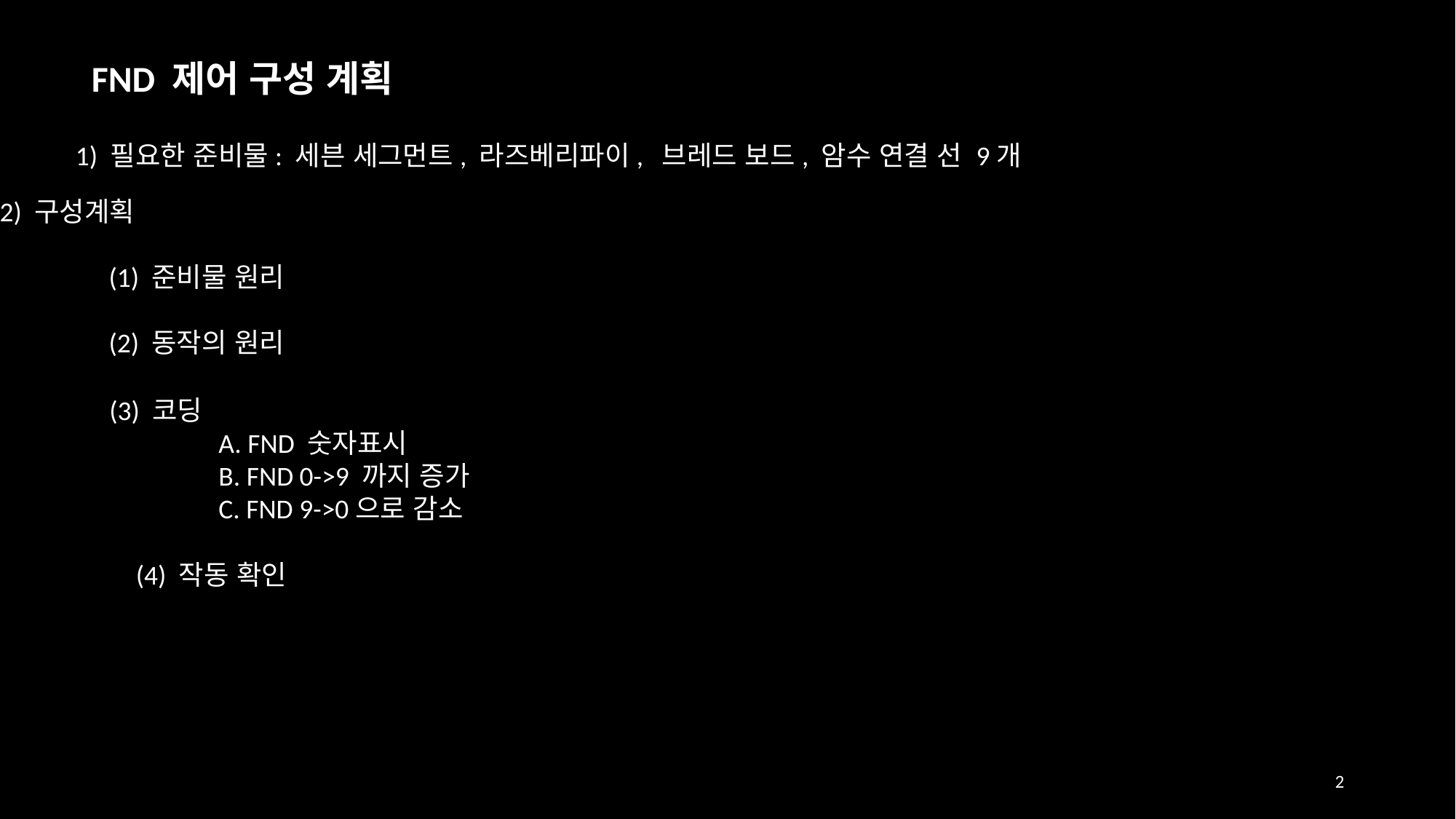

FND 제어 구성 계획
1) 필요한 준비물: 세븐 세그먼트, 라즈베리파이,  브레드 보드, 암수 연결 선 9개
2) 구성계획

	(1) 준비물 원리

	(2) 동작의 원리
(3) 코딩
	A. FND 숫자표시
	B. FND 0->9 까지 증가
	C. FND 9->0으로 감소
(4) 작동 확인
2